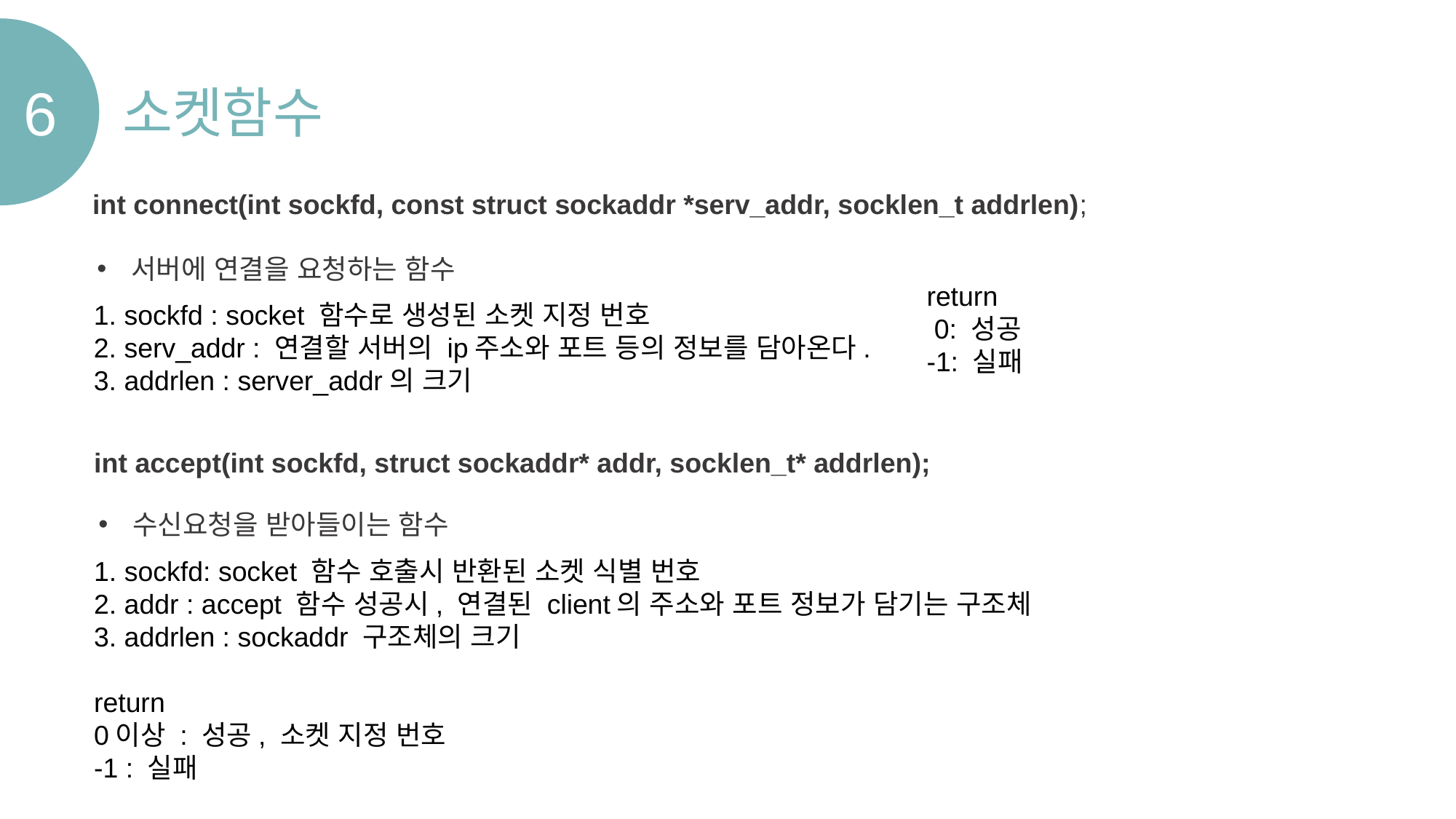

6
소켓함수
int connect(int sockfd, const struct sockaddr *serv_addr, socklen_t addrlen);
서버에 연결을 요청하는 함수
return
 0: 성공
-1: 실패
1. sockfd : socket 함수로 생성된 소켓 지정 번호
2. serv_addr : 연결할 서버의 ip주소와 포트 등의 정보를 담아온다.
3. addrlen : server_addr의 크기
int accept(int sockfd, struct sockaddr* addr, socklen_t* addrlen);
수신요청을 받아들이는 함수
1. sockfd: socket 함수 호출시 반환된 소켓 식별 번호
2. addr : accept 함수 성공시, 연결된 client의 주소와 포트 정보가 담기는 구조체
3. addrlen : sockaddr 구조체의 크기

return
0이상 : 성공, 소켓 지정 번호
-1 : 실패